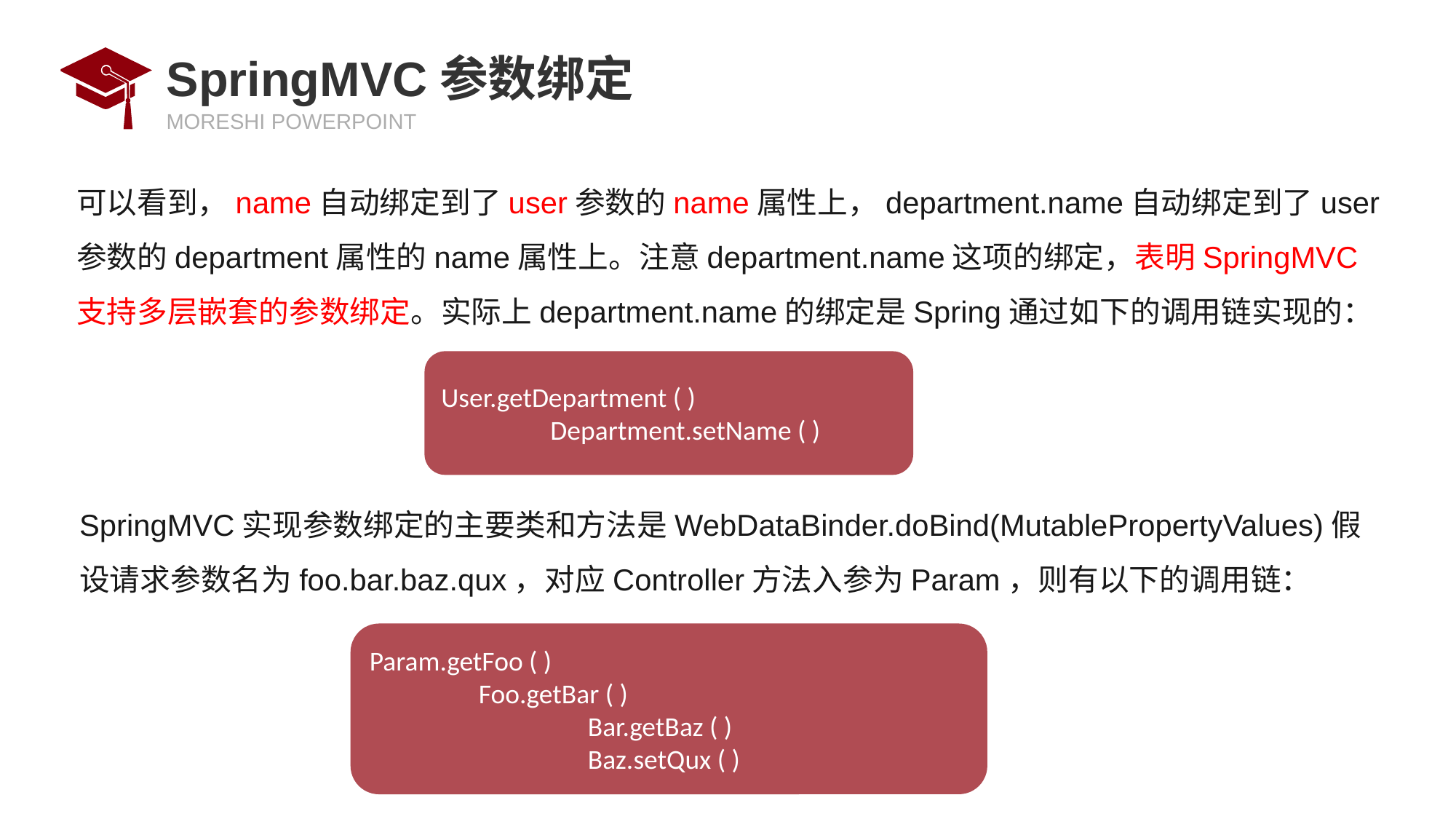

# SpringMVC参数绑定
可以看到，name自动绑定到了user参数的name属性上，department.name自动绑定到了user参数的department属性的name属性上。注意department.name这项的绑定，表明SpringMVC支持多层嵌套的参数绑定。实际上department.name的绑定是Spring通过如下的调用链实现的：
User.getDepartment ( )
  	Department.setName ( )
SpringMVC实现参数绑定的主要类和方法是WebDataBinder.doBind(MutablePropertyValues)假设请求参数名为foo.bar.baz.qux，对应Controller方法入参为Param，则有以下的调用链：
Param.getFoo ( )
	Foo.getBar ( )
		Bar.getBaz ( )
               		Baz.setQux ( )